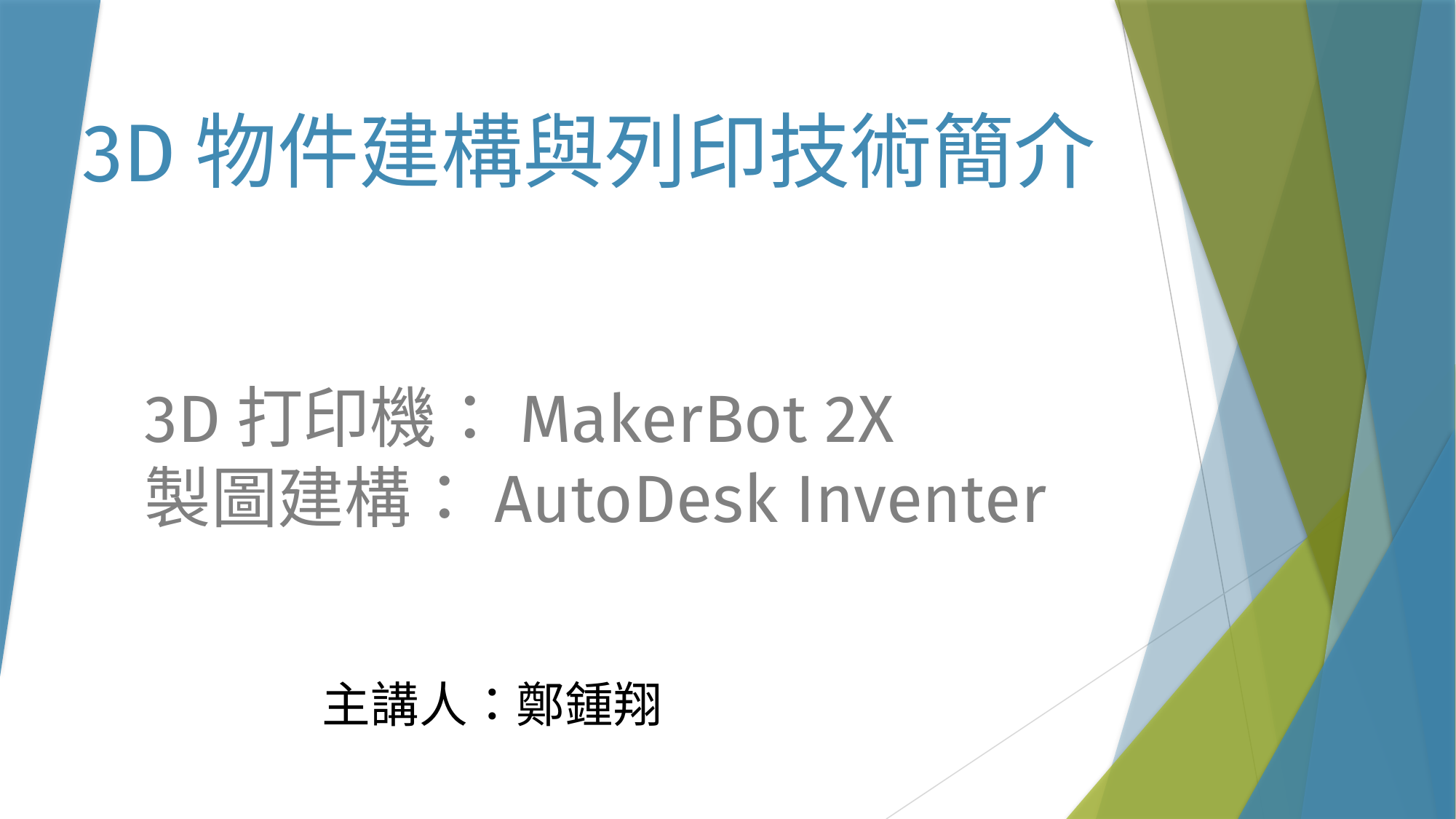

# 3D物件建構與列印技術簡介
3D打印機：MakerBot 2X
製圖建構：AutoDesk Inventer
主講人：鄭鍾翔